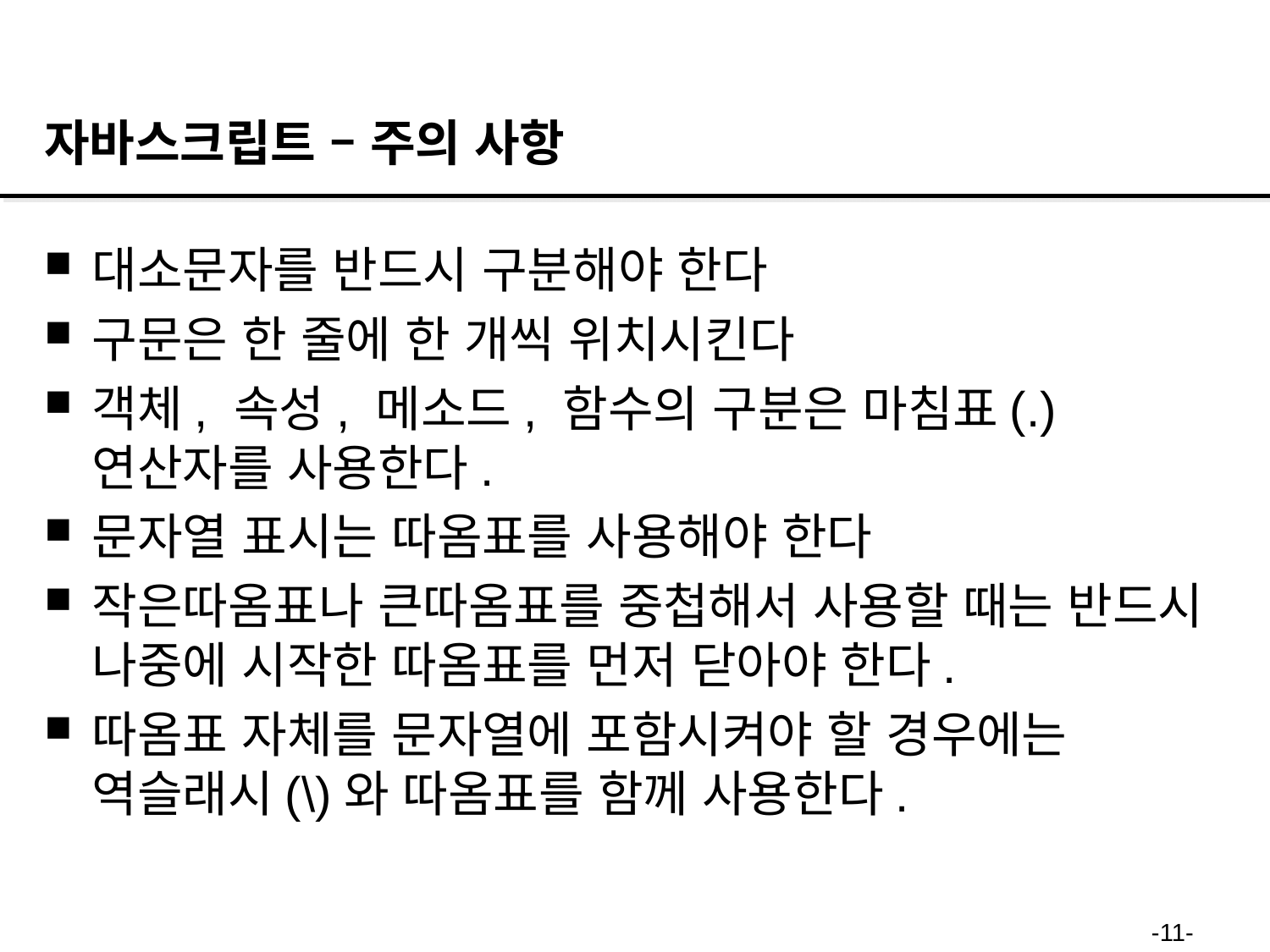

자바스크립트 – 주의 사항
대소문자를 반드시 구분해야 한다
구문은 한 줄에 한 개씩 위치시킨다
객체, 속성, 메소드, 함수의 구분은 마침표(.) 연산자를 사용한다.
문자열 표시는 따옴표를 사용해야 한다
작은따옴표나 큰따옴표를 중첩해서 사용할 때는 반드시 나중에 시작한 따옴표를 먼저 닫아야 한다.
따옴표 자체를 문자열에 포함시켜야 할 경우에는 역슬래시(\)와 따옴표를 함께 사용한다.
-11-